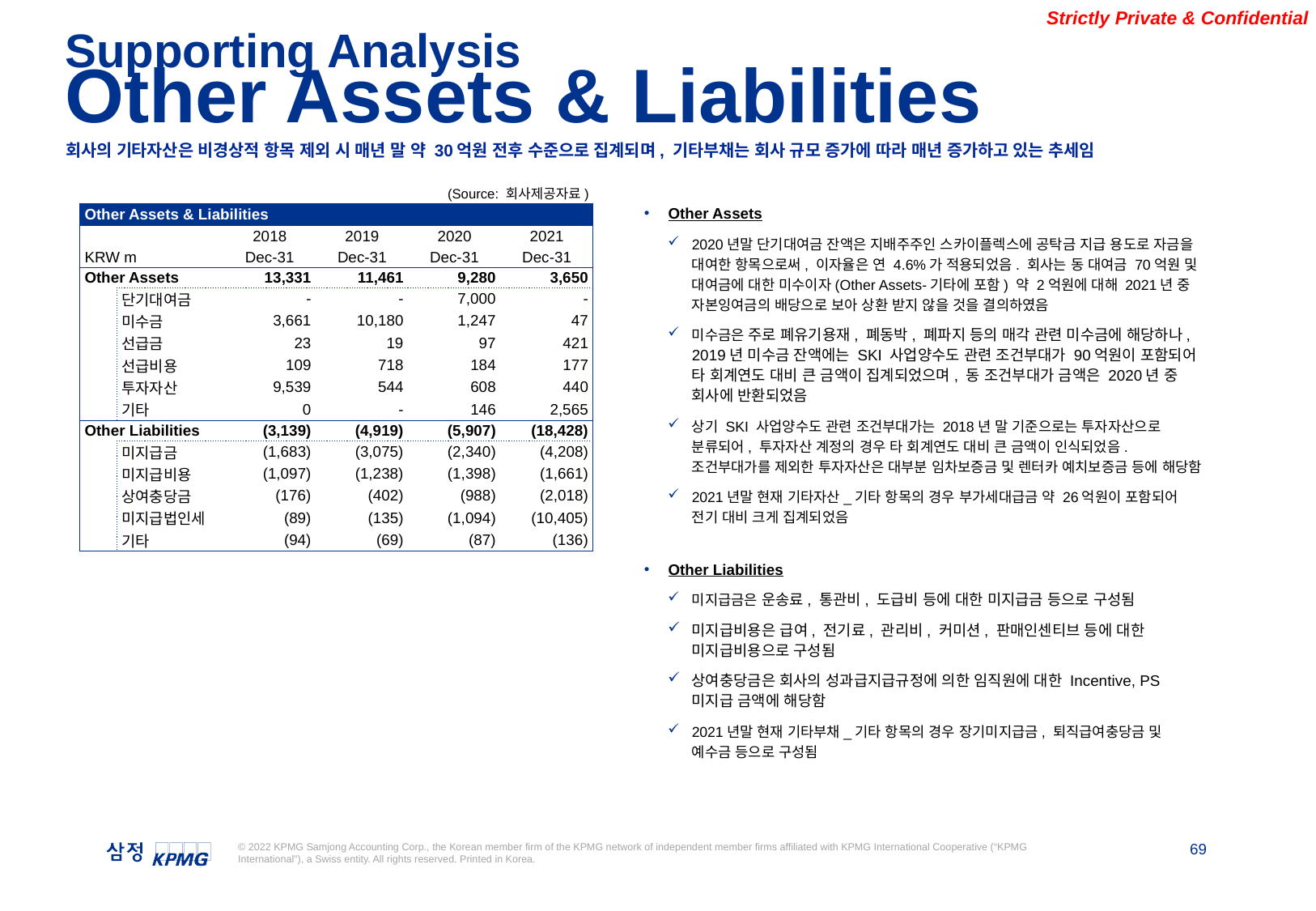

Supporting Analysis
Other Assets & Liabilities
회사의 기타자산은 비경상적 항목 제외 시 매년 말 약 30억원 전후 수준으로 집계되며, 기타부채는 회사 규모 증가에 따라 매년 증가하고 있는 추세임
(Source: 회사제공자료)
Other Assets
2020년말 단기대여금 잔액은 지배주주인 스카이플렉스에 공탁금 지급 용도로 자금을 대여한 항목으로써, 이자율은 연 4.6%가 적용되었음. 회사는 동 대여금 70억원 및 대여금에 대한 미수이자(Other Assets-기타에 포함) 약 2억원에 대해 2021년 중 자본잉여금의 배당으로 보아 상환 받지 않을 것을 결의하였음
미수금은 주로 폐유기용재, 폐동박, 폐파지 등의 매각 관련 미수금에 해당하나, 2019년 미수금 잔액에는 SKI 사업양수도 관련 조건부대가 90억원이 포함되어 타 회계연도 대비 큰 금액이 집계되었으며, 동 조건부대가 금액은 2020년 중 회사에 반환되었음
상기 SKI 사업양수도 관련 조건부대가는 2018년 말 기준으로는 투자자산으로 분류되어, 투자자산 계정의 경우 타 회계연도 대비 큰 금액이 인식되었음. 조건부대가를 제외한 투자자산은 대부분 임차보증금 및 렌터카 예치보증금 등에 해당함
2021년말 현재 기타자산_기타 항목의 경우 부가세대급금 약 26억원이 포함되어 전기 대비 크게 집계되었음
| Other Assets & Liabilities |  |  |  |  |  |
| --- | --- | --- | --- | --- | --- |
|  |  | 2018 | 2019 | 2020 | 2021 |
| KRW m |  | Dec-31 | Dec-31 | Dec-31 | Dec-31 |
| Other Assets |  | 13,331 | 11,461 | 9,280 | 3,650 |
|  | 단기대여금 | - | - | 7,000 | - |
|  | 미수금 | 3,661 | 10,180 | 1,247 | 47 |
|  | 선급금 | 23 | 19 | 97 | 421 |
|  | 선급비용 | 109 | 718 | 184 | 177 |
|  | 투자자산 | 9,539 | 544 | 608 | 440 |
|  | 기타 | 0 | - | 146 | 2,565 |
| Other Liabilities |  | (3,139) | (4,919) | (5,907) | (18,428) |
|  | 미지급금 | (1,683) | (3,075) | (2,340) | (4,208) |
|  | 미지급비용 | (1,097) | (1,238) | (1,398) | (1,661) |
|  | 상여충당금 | (176) | (402) | (988) | (2,018) |
|  | 미지급법인세 | (89) | (135) | (1,094) | (10,405) |
|  | 기타 | (94) | (69) | (87) | (136) |
Other Liabilities
미지급금은 운송료, 통관비, 도급비 등에 대한 미지급금 등으로 구성됨
미지급비용은 급여, 전기료, 관리비, 커미션, 판매인센티브 등에 대한 미지급비용으로 구성됨
상여충당금은 회사의 성과급지급규정에 의한 임직원에 대한 Incentive, PS 미지급 금액에 해당함
2021년말 현재 기타부채_기타 항목의 경우 장기미지급금, 퇴직급여충당금 및 예수금 등으로 구성됨